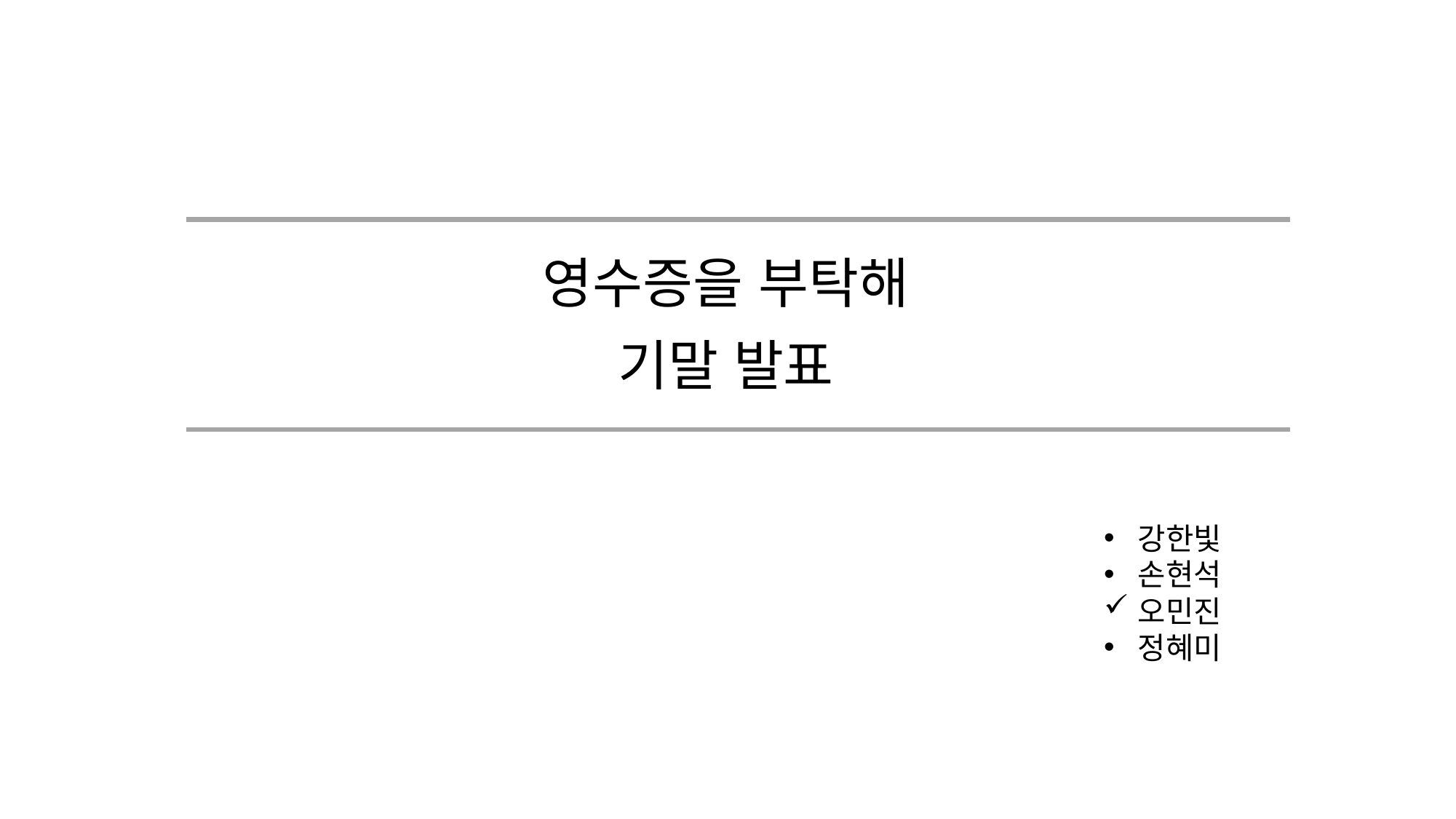

영수증을 부탁해

기말 발표
강한빛
손현석
오민진
정혜미